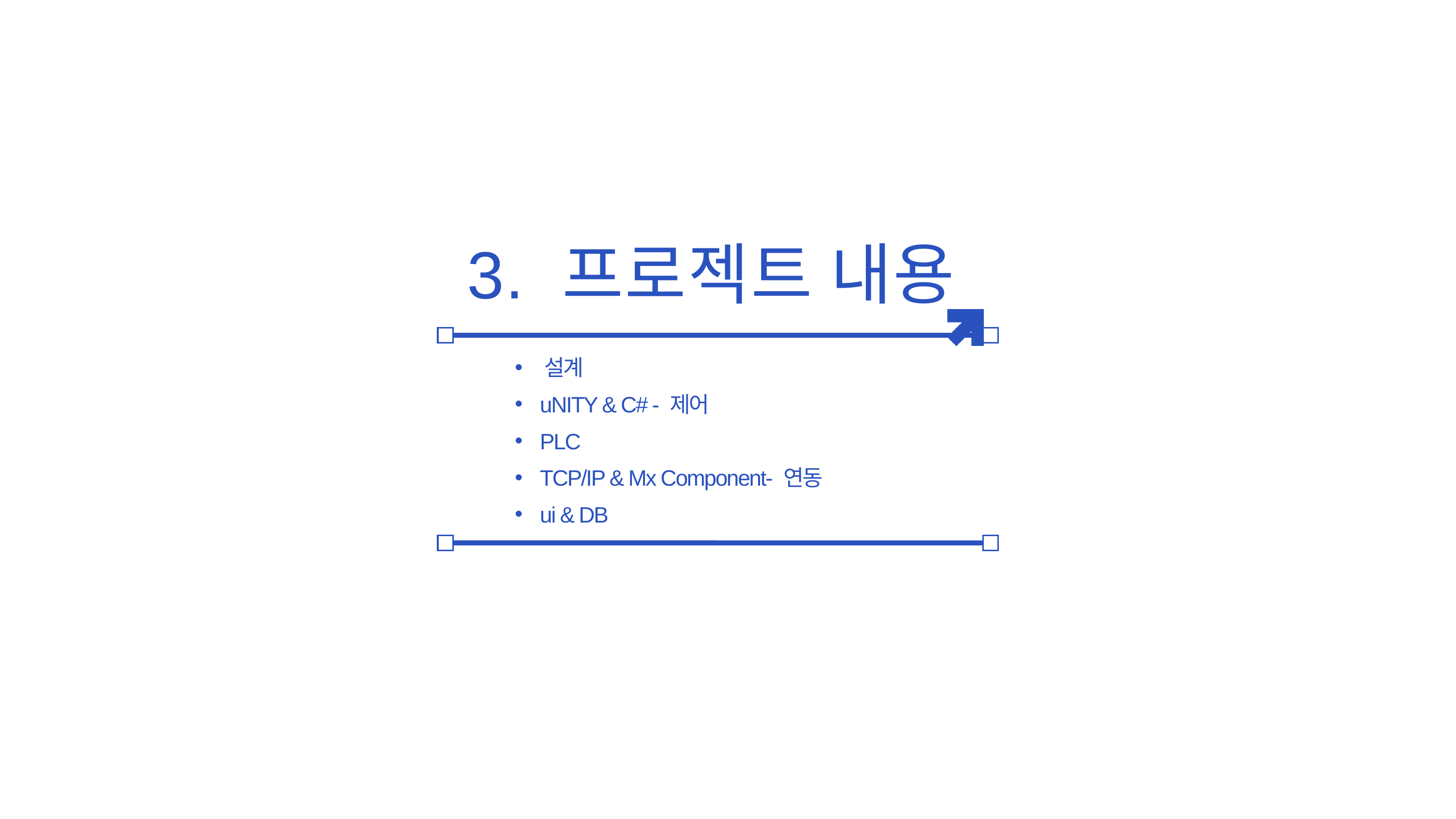

3. 프로젝트 내용

 설계
 uNITY & C# - 제어
 PLC
 TCP/IP & Mx Component- 연동
 ui & DB